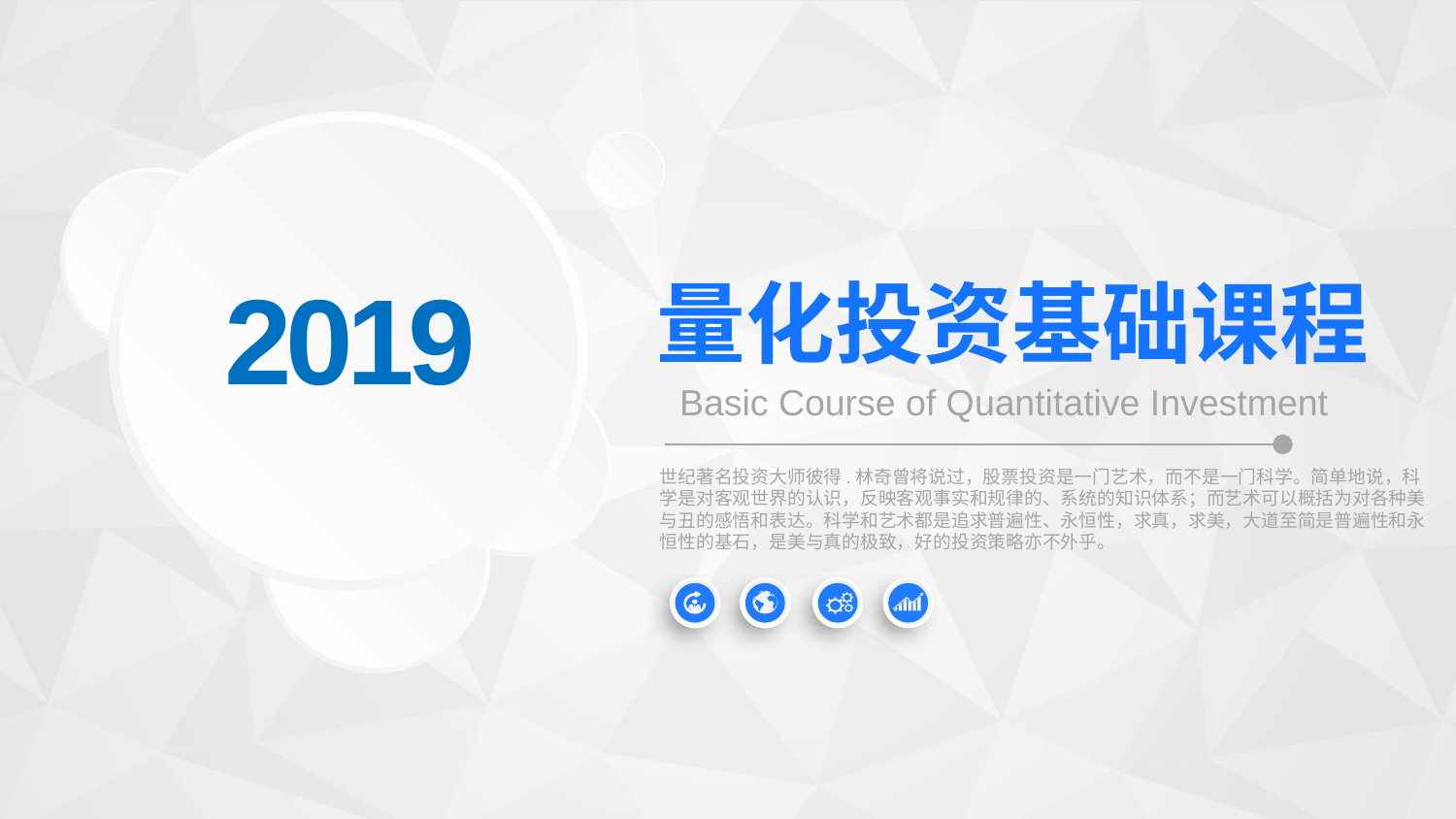

2019
量化投资基础课程
Basic Course of Quantitative Investment

世纪著名投资大师彼得.林奇曾将说过，股票投资是一门艺术，而不是一门科学。简单地说，科学是对客观世界的认识，反映客观事实和规律的、系统的知识体系；而艺术可以概括为对各种美与丑的感悟和表达。科学和艺术都是追求普遍性、永恒性，求真，求美，大道至简是普遍性和永恒性的基石，是美与真的极致，好的投资策略亦不外乎。

延迟符